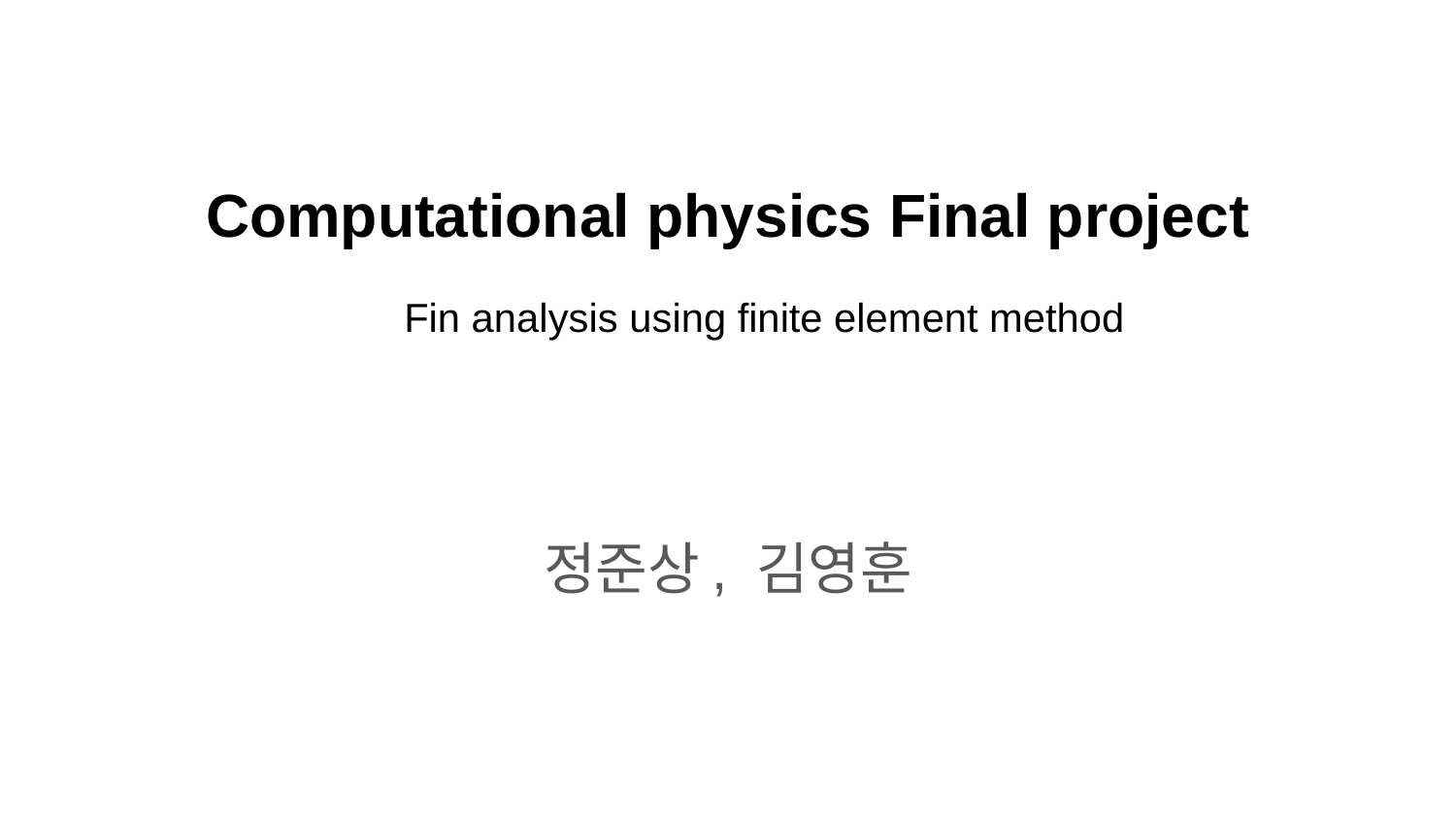

# Computational physics Final project

Fin analysis using finite element method

정준상, 김영훈